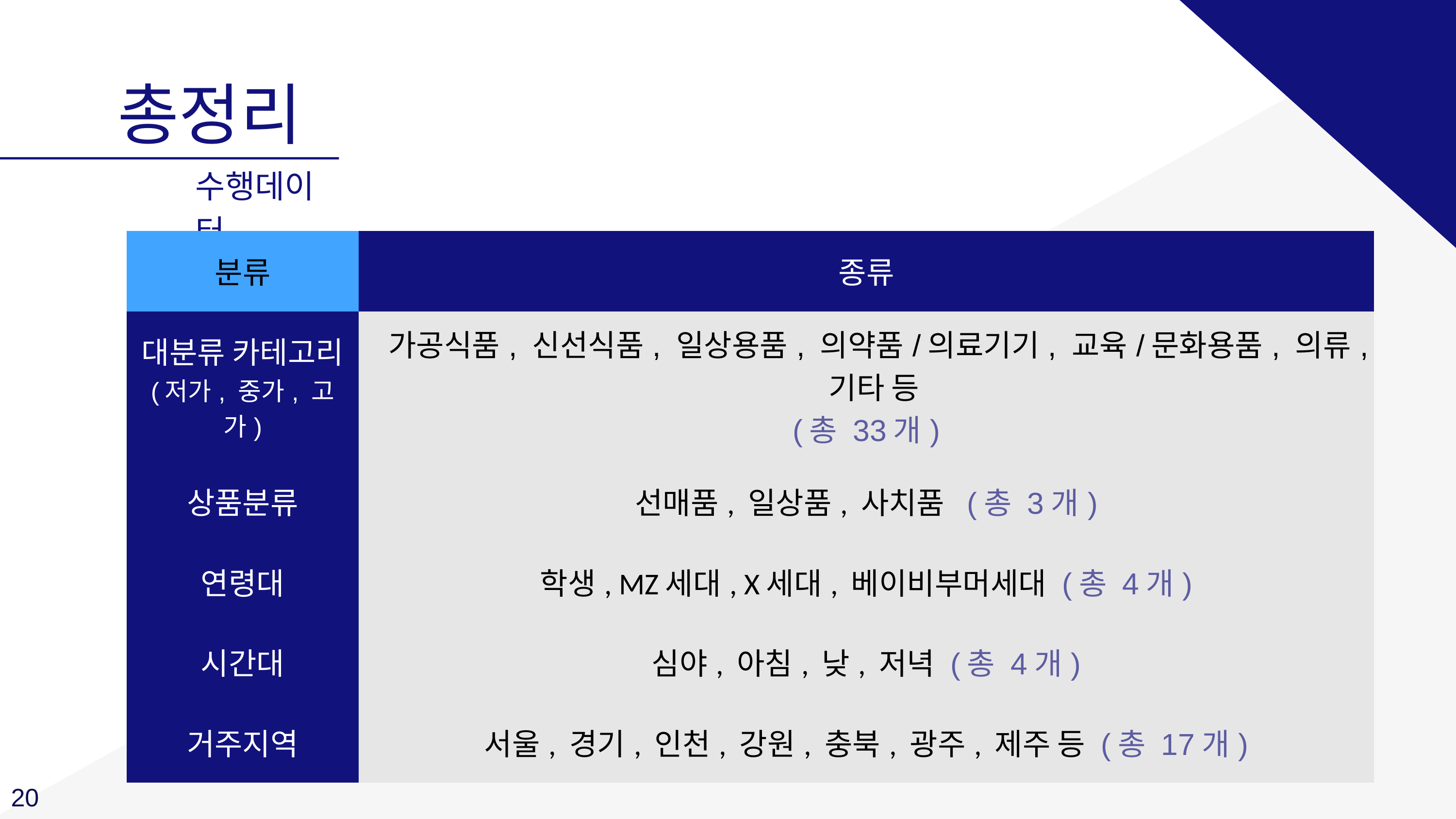

총정리

수행데이터
| 분류 | 종류 |
| --- | --- |
| 대분류 카테고리 (저가, 중가, 고가) | 가공식품, 신선식품, 일상용품, 의약품/의료기기, 교육/문화용품, 의류, 기타 등 (총 33개) |
| 상품분류 | 선매품, 일상품, 사치품 (총 3개) |
| 연령대 | 학생, MZ세대, X세대, 베이비부머세대 (총 4개) |
| 시간대 | 심야, 아침, 낮, 저녁 (총 4개) |
| 거주지역 | 서울, 경기, 인천, 강원, 충북, 광주, 제주 등 (총 17개) |
20